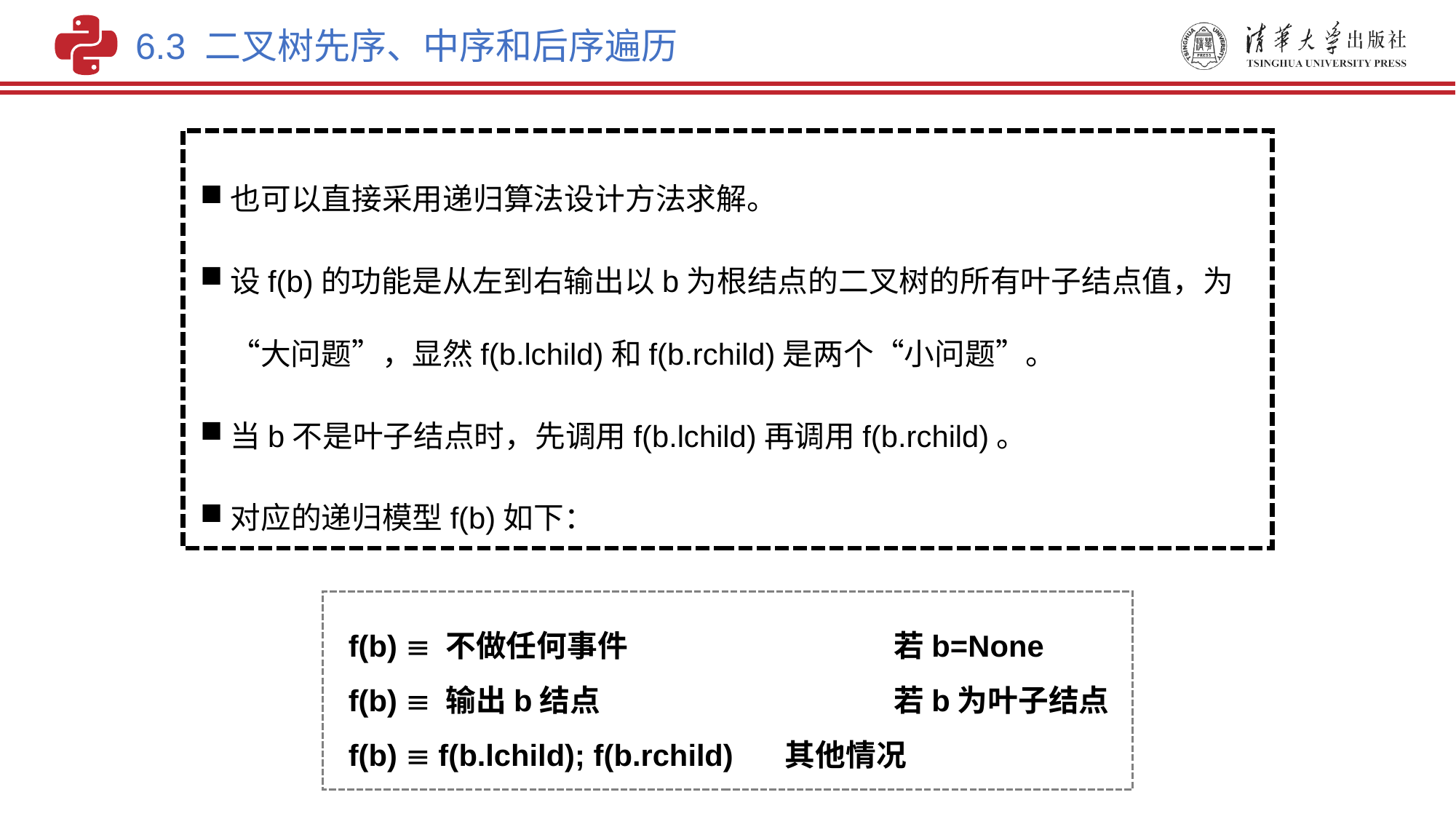

6.3 二叉树先序、中序和后序遍历
也可以直接采用递归算法设计方法求解。
设f(b)的功能是从左到右输出以b为根结点的二叉树的所有叶子结点值，为“大问题”，显然f(b.lchild)和f(b.rchild)是两个“小问题”。
当b不是叶子结点时，先调用f(b.lchild)再调用f(b.rchild)。
对应的递归模型f(b)如下：
f(b) ≡ 不做任何事件			若b=None
f(b) ≡ 输出b结点			若b为叶子结点
f(b) ≡ f(b.lchild); f(b.rchild)	其他情况